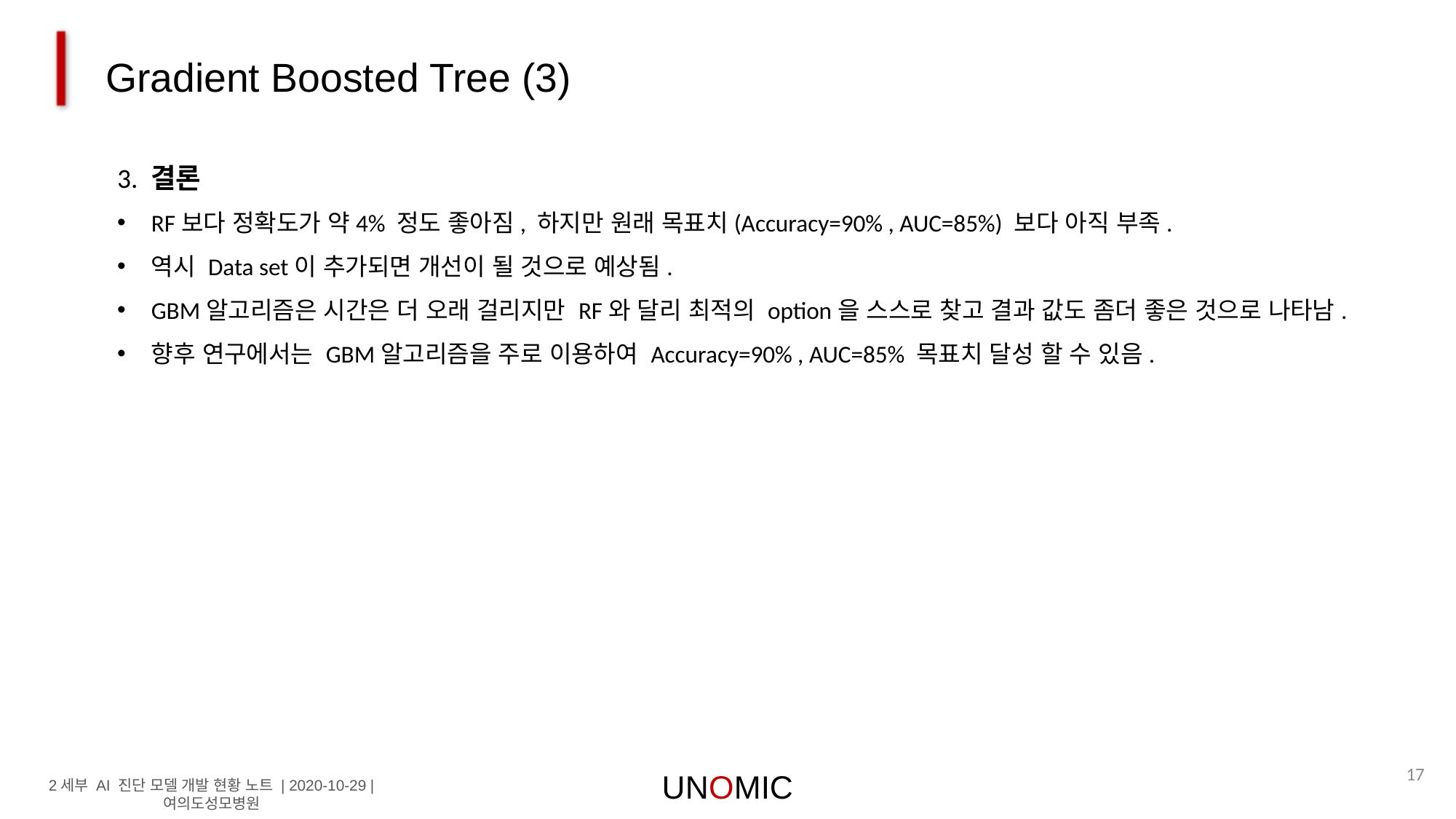

Gradient Boosted Tree (3)
3. 결론
RF보다 정확도가 약4% 정도 좋아짐, 하지만 원래 목표치(Accuracy=90% , AUC=85%) 보다 아직 부족.
역시 Data set이 추가되면 개선이 될 것으로 예상됨.
GBM알고리즘은 시간은 더 오래 걸리지만 RF와 달리 최적의 option을 스스로 찾고 결과 값도 좀더 좋은 것으로 나타남.
향후 연구에서는 GBM알고리즘을 주로 이용하여 Accuracy=90% , AUC=85% 목표치 달성 할 수 있음.

17
UNOMIC
2세부 AI 진단 모델 개발 현황 노트 | 2020-10-29 | 여의도성모병원